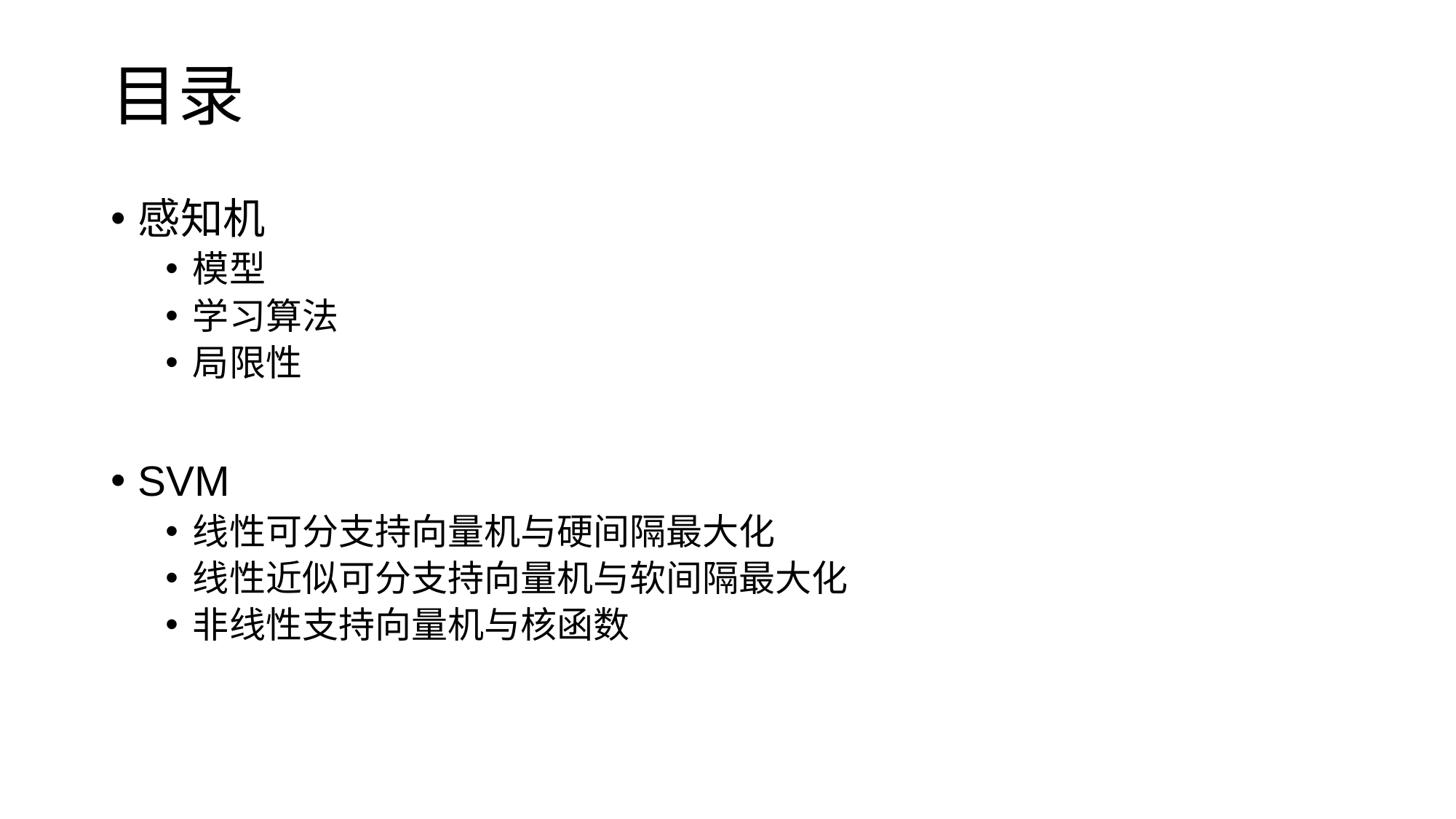

# 目录
感知机
模型
学习算法
局限性

SVM
线性可分支持向量机与硬间隔最大化
线性近似可分支持向量机与软间隔最大化
非线性支持向量机与核函数